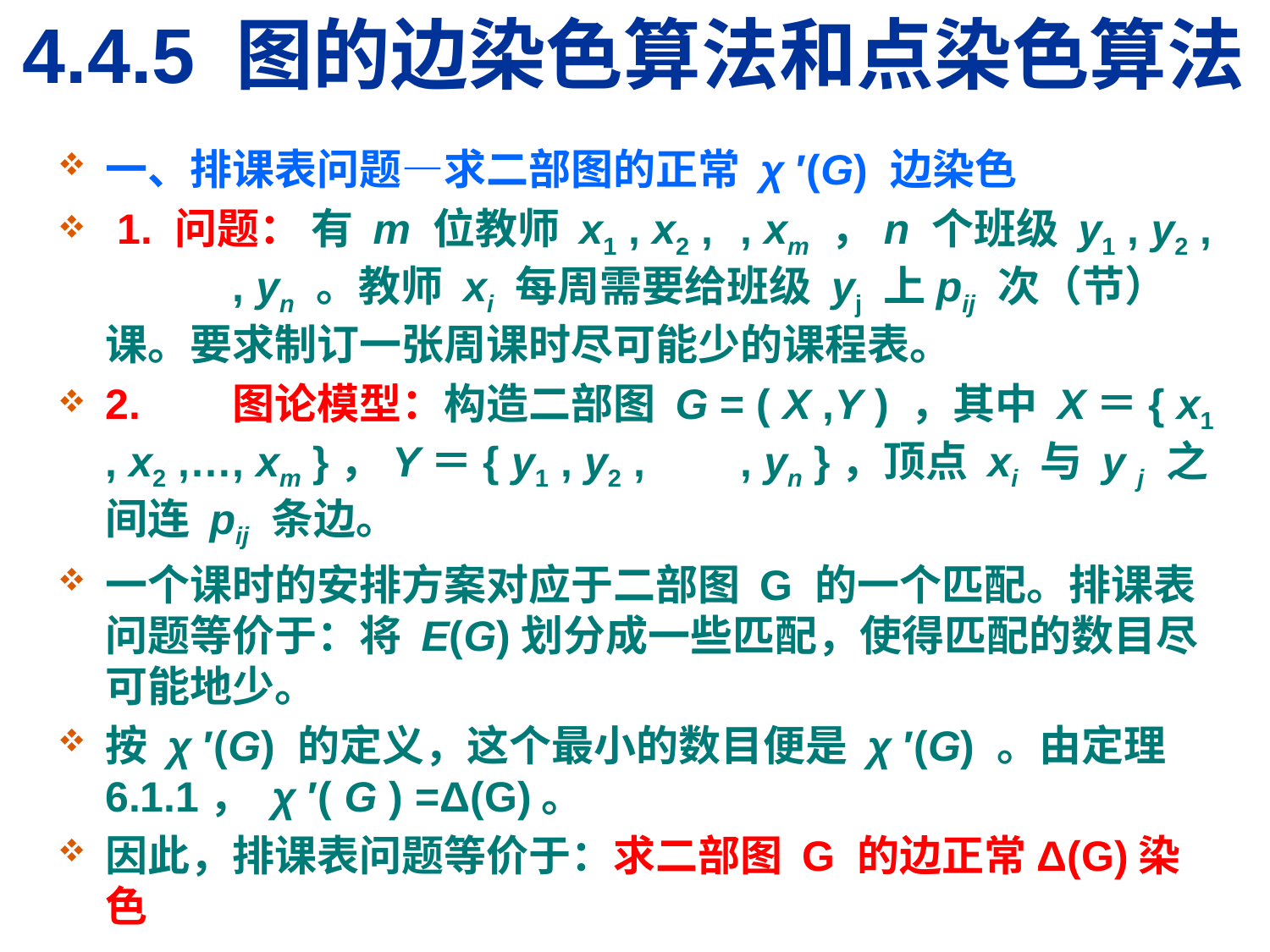

# 4.4.5 图的边染色算法和点染色算法
一、排课表问题—求二部图的正常 χ ′(G) 边染色
 1. 问题： 有 m 位教师 x1 , x2 ,	, xm ，n 个班级 y1 , y2 ,	, yn 。教师 xi 每周需要给班级 yj 上pij 次（节）课。要求制订一张周课时尽可能少的课程表。
2.	图论模型：构造二部图 G = ( X ,Y ) ，其中 X＝{ x1 , x2 ,…, xm }，Y＝{ y1 , y2 ,	, yn }，顶点 xi 与 y j 之间连 pij 条边。
一个课时的安排方案对应于二部图 G 的一个匹配。排课表问题等价于：将 E(G)划分成一些匹配，使得匹配的数目尽可能地少。
按 χ ′(G) 的定义，这个最小的数目便是 χ ′(G) 。由定理 6.1.1， χ ′( G ) =Δ(G)。
因此，排课表问题等价于：求二部图 G 的边正常Δ(G)染色